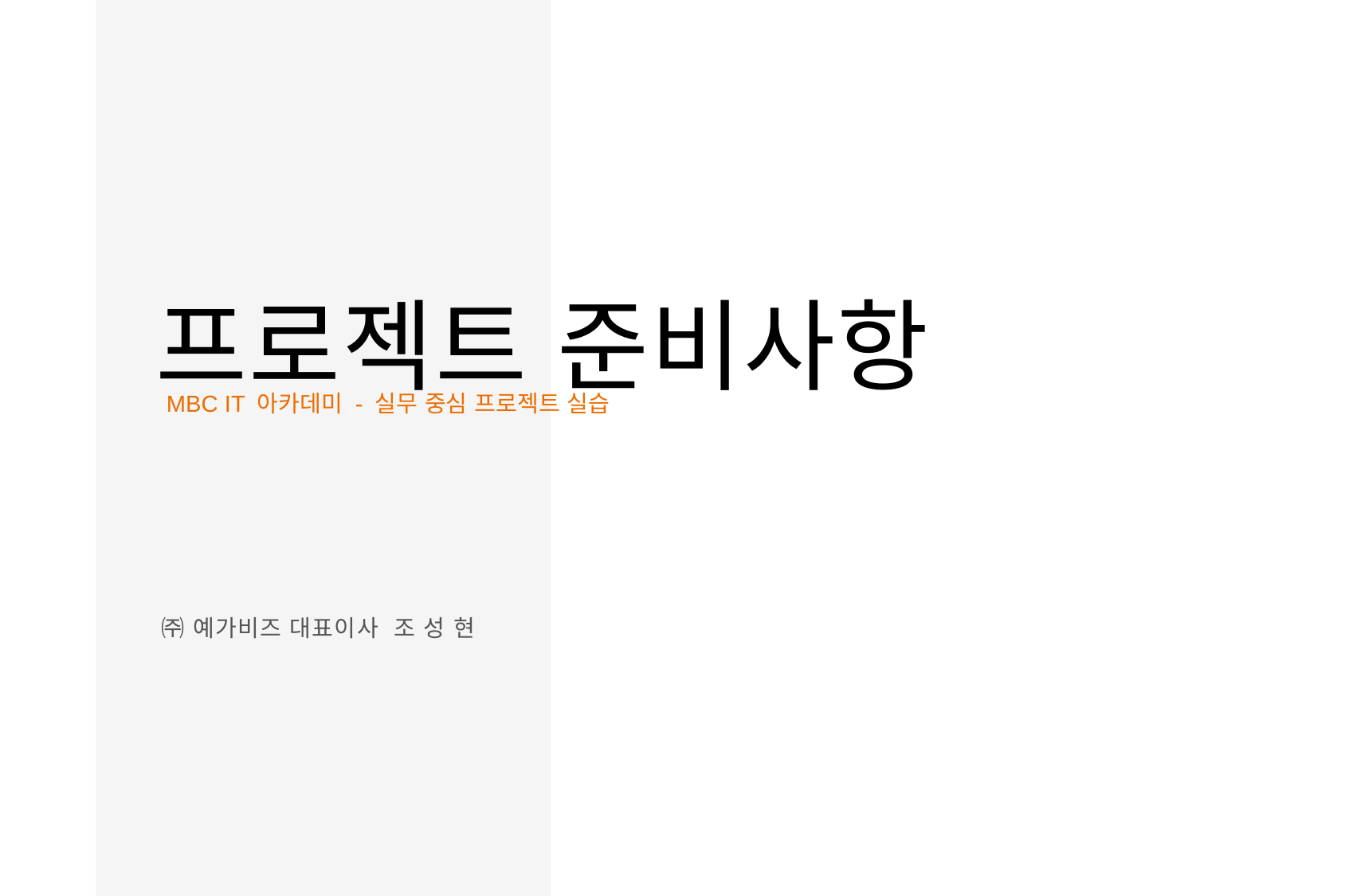

프로젝트 준비사항
MBC IT 아카데미 - 실무 중심 프로젝트 실습

㈜ 예가비즈 대표이사  조 성 현